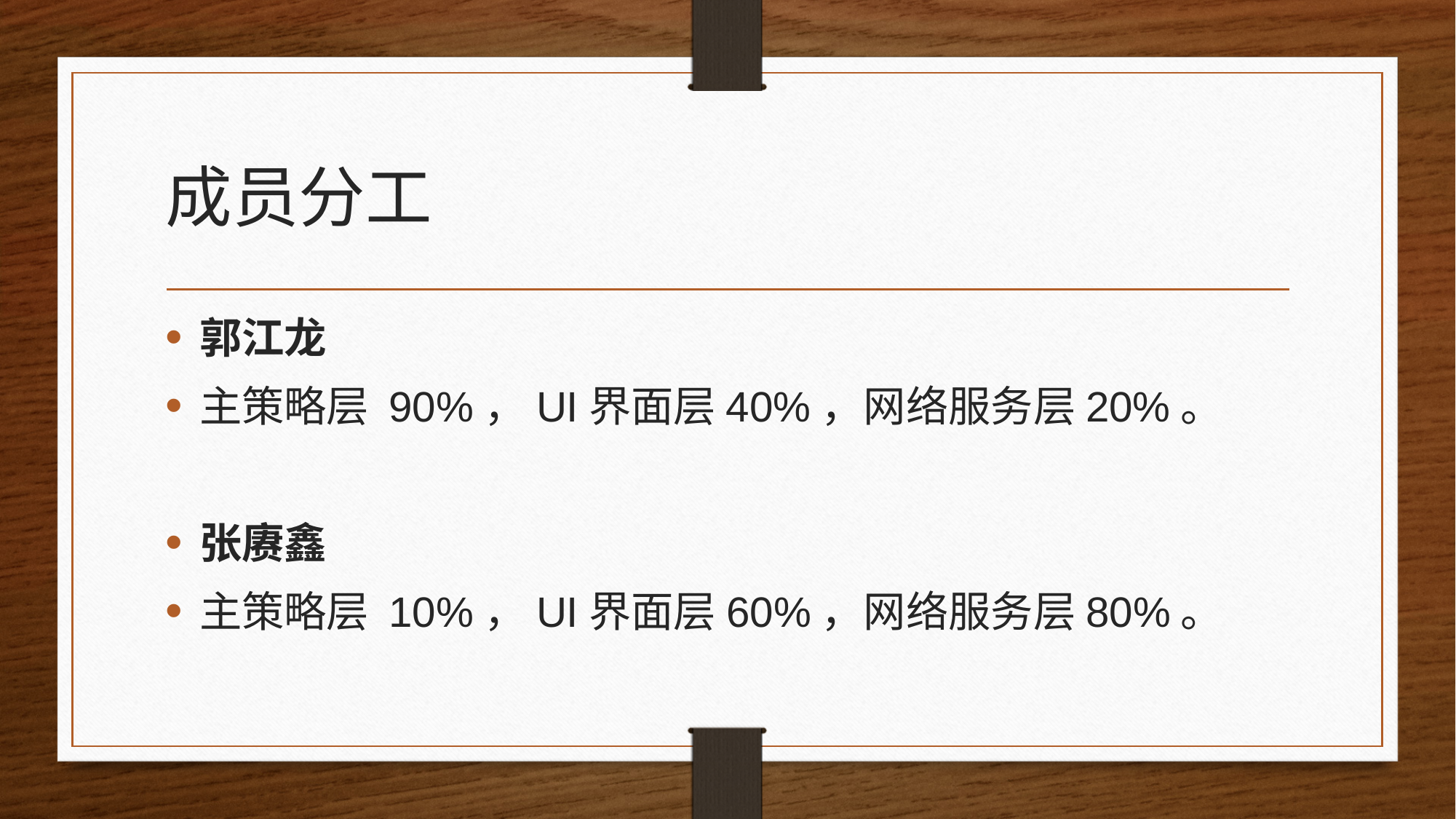

# 成员分工
郭江龙
主策略层 90%，UI界面层40%，网络服务层20%。

张赓鑫
主策略层 10%，UI界面层60%，网络服务层80%。